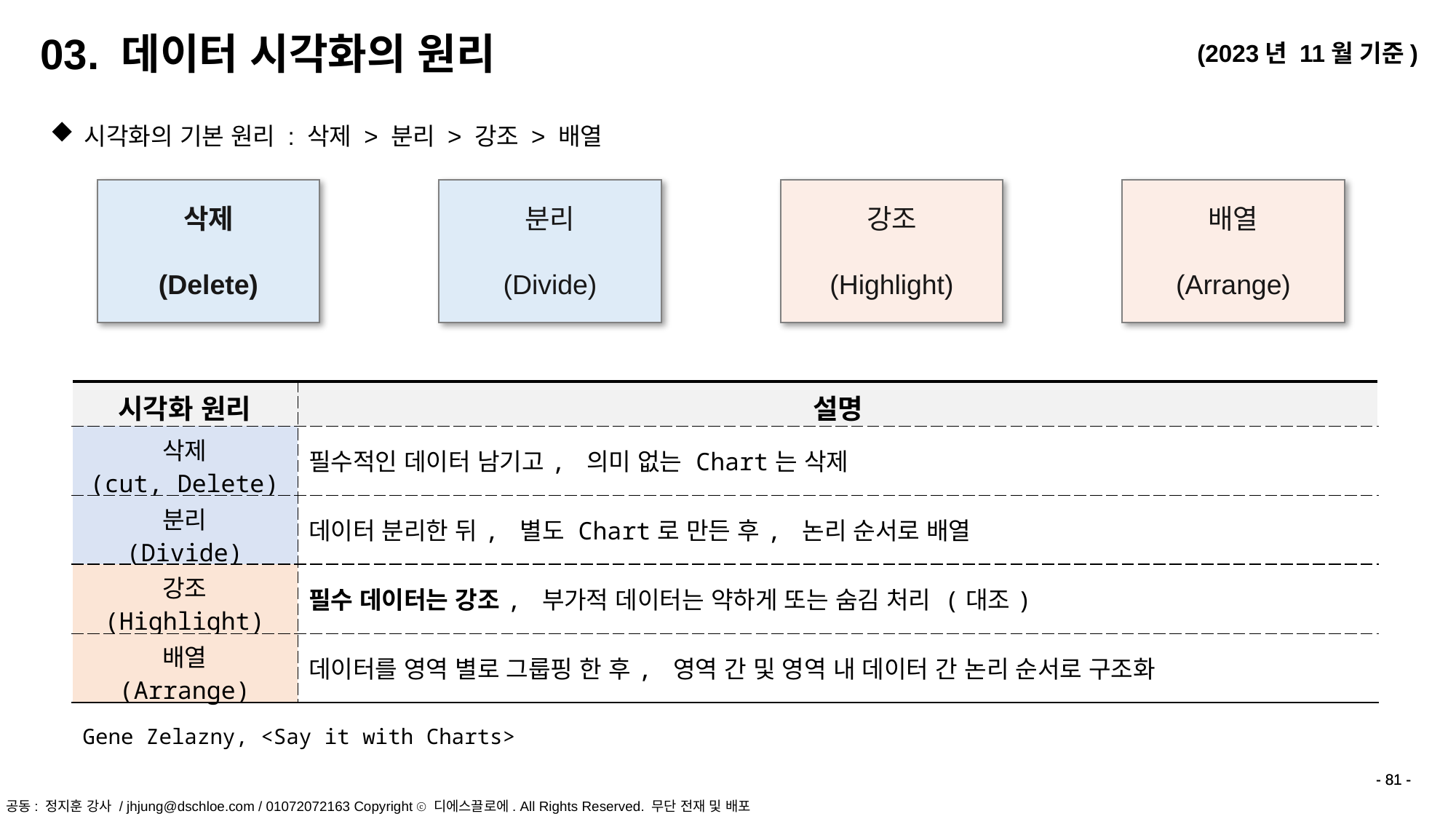

03. 데이터 시각화의 원리
시각화의 기본 원리 : 삭제 > 분리 > 강조 > 배열
분리

(Divide)
배열

(Arrange)
삭제

(Delete)
강조

(Highlight)
| 시각화 원리 | 설명 |
| --- | --- |
| 삭제 (cut, Delete) | 필수적인 데이터 남기고, 의미 없는 Chart는 삭제 |
| 분리 (Divide) | 데이터 분리한 뒤, 별도 Chart로 만든 후, 논리 순서로 배열 |
| 강조 (Highlight) | 필수 데이터는 강조, 부가적 데이터는 약하게 또는 숨김 처리 (대조) |
| 배열 (Arrange) | 데이터를 영역 별로 그룹핑 한 후, 영역 간 및 영역 내 데이터 간 논리 순서로 구조화 |
Gene Zelazny, <Say it with Charts>
- 81 -